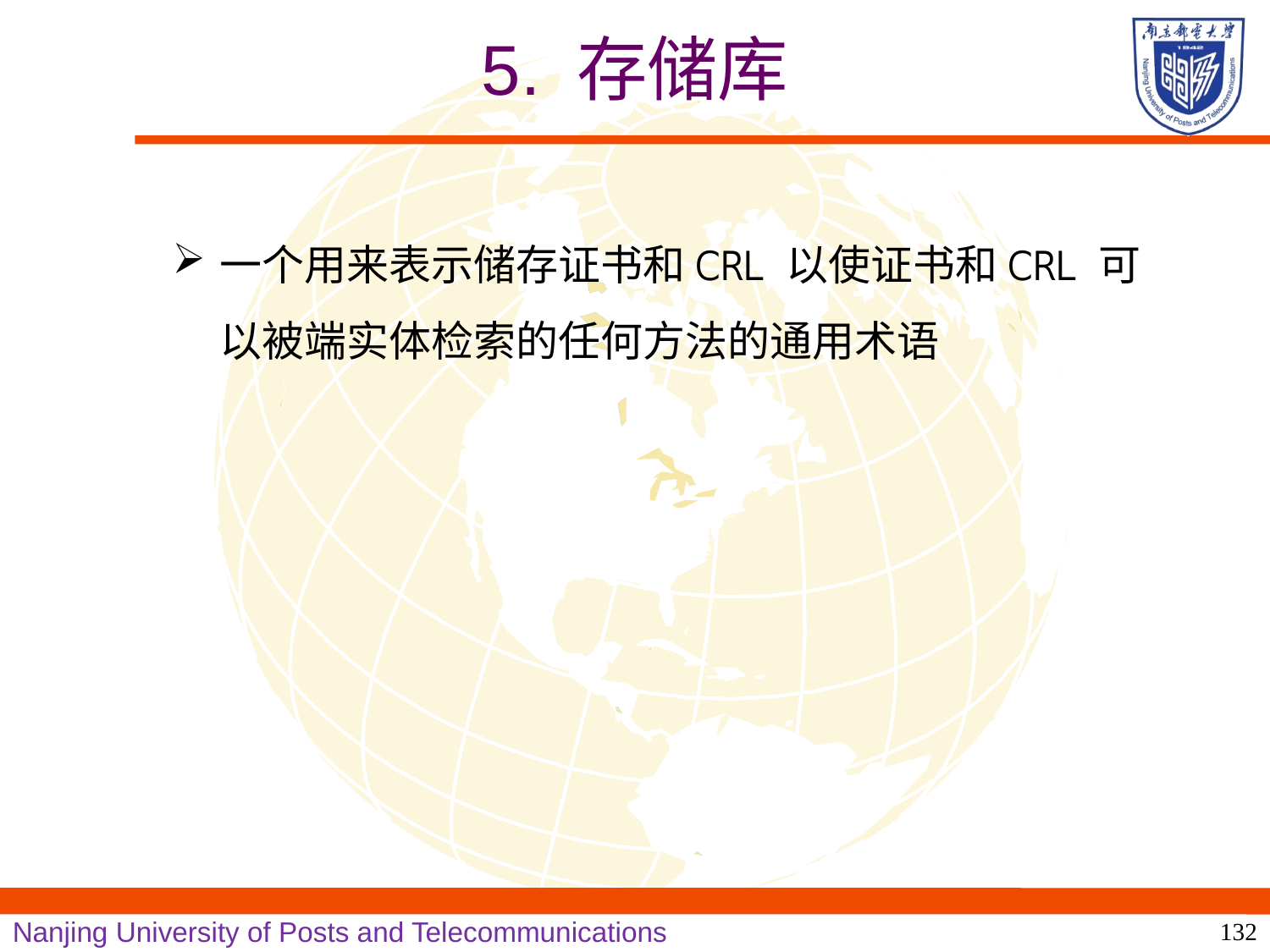

# 5. 存储库
一个用来表示储存证书和CRL 以使证书和CRL 可以被端实体检索的任何方法的通用术语
132